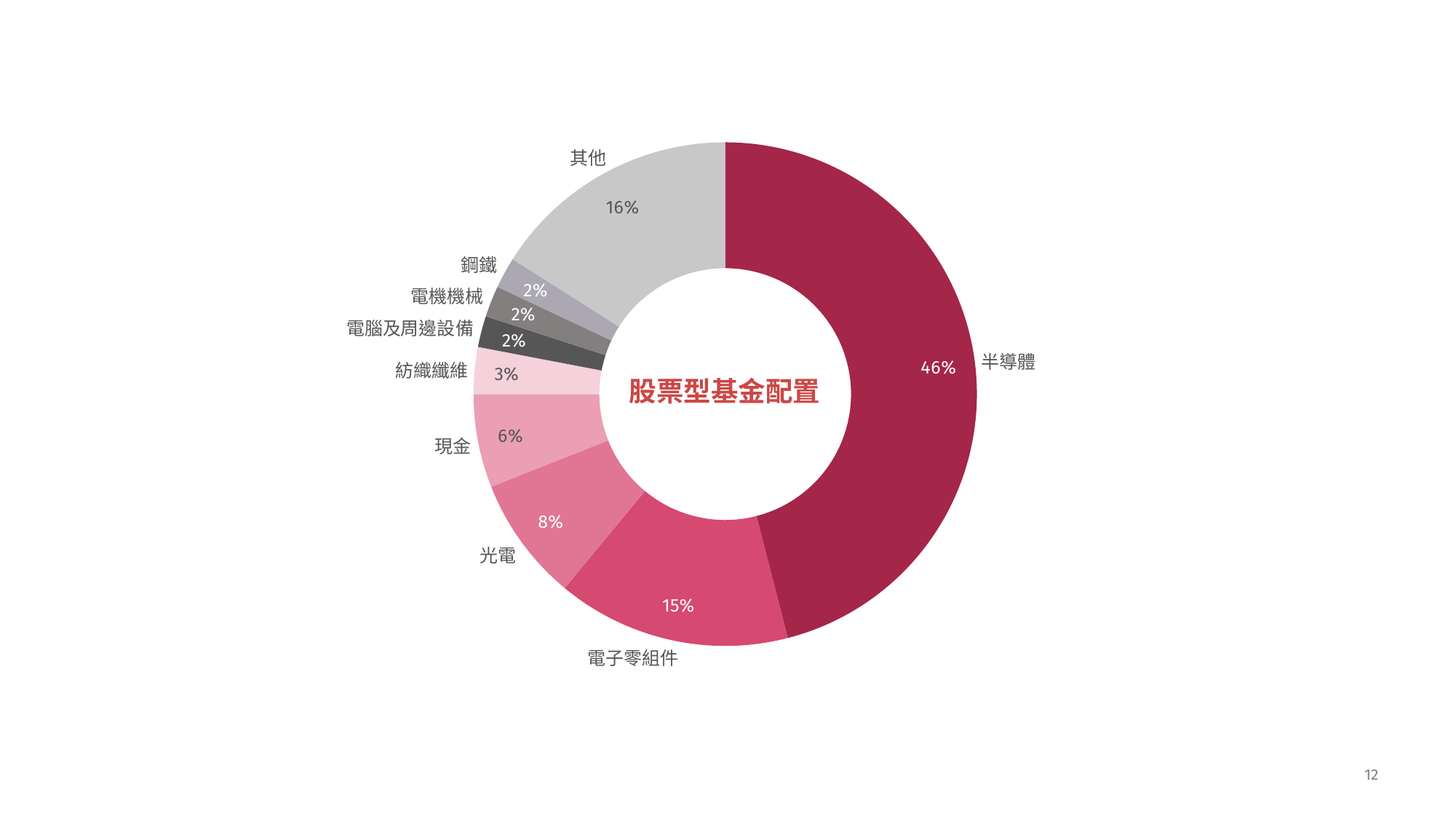

### Chart

| Category |  |
|---|---|
其他
鋼鐵
電機機械
電腦及周邊設備
半導體
紡織纖維
股票型基金配置
現金
光電
電子零組件